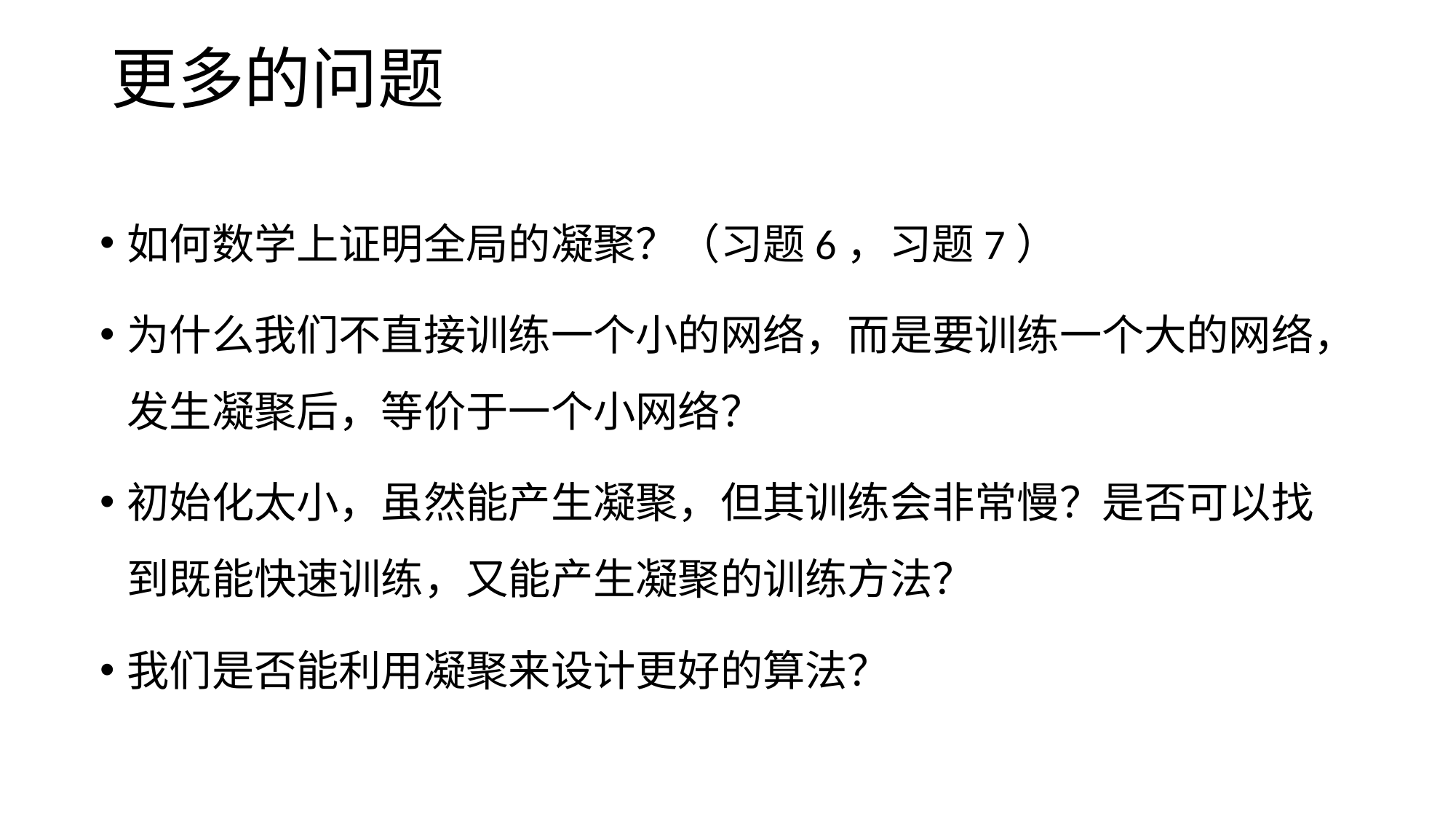

# 更多的问题
如何数学上证明全局的凝聚？（习题6，习题7）
为什么我们不直接训练一个小的网络，而是要训练一个大的网络，发生凝聚后，等价于一个小网络？
初始化太小，虽然能产生凝聚，但其训练会非常慢？是否可以找到既能快速训练，又能产生凝聚的训练方法？
我们是否能利用凝聚来设计更好的算法？